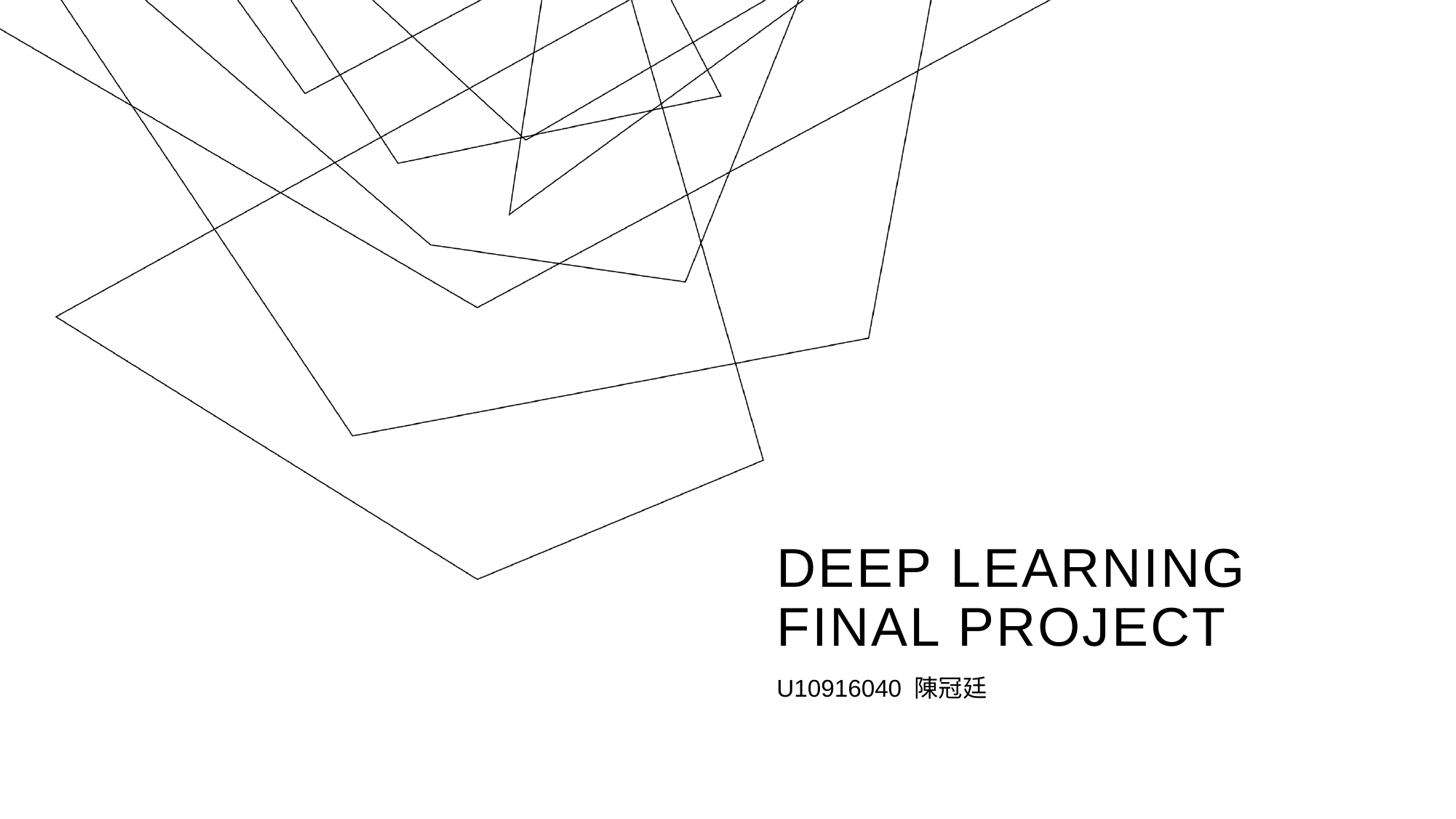

# Deep Learning Final Project
U10916040 陳冠廷